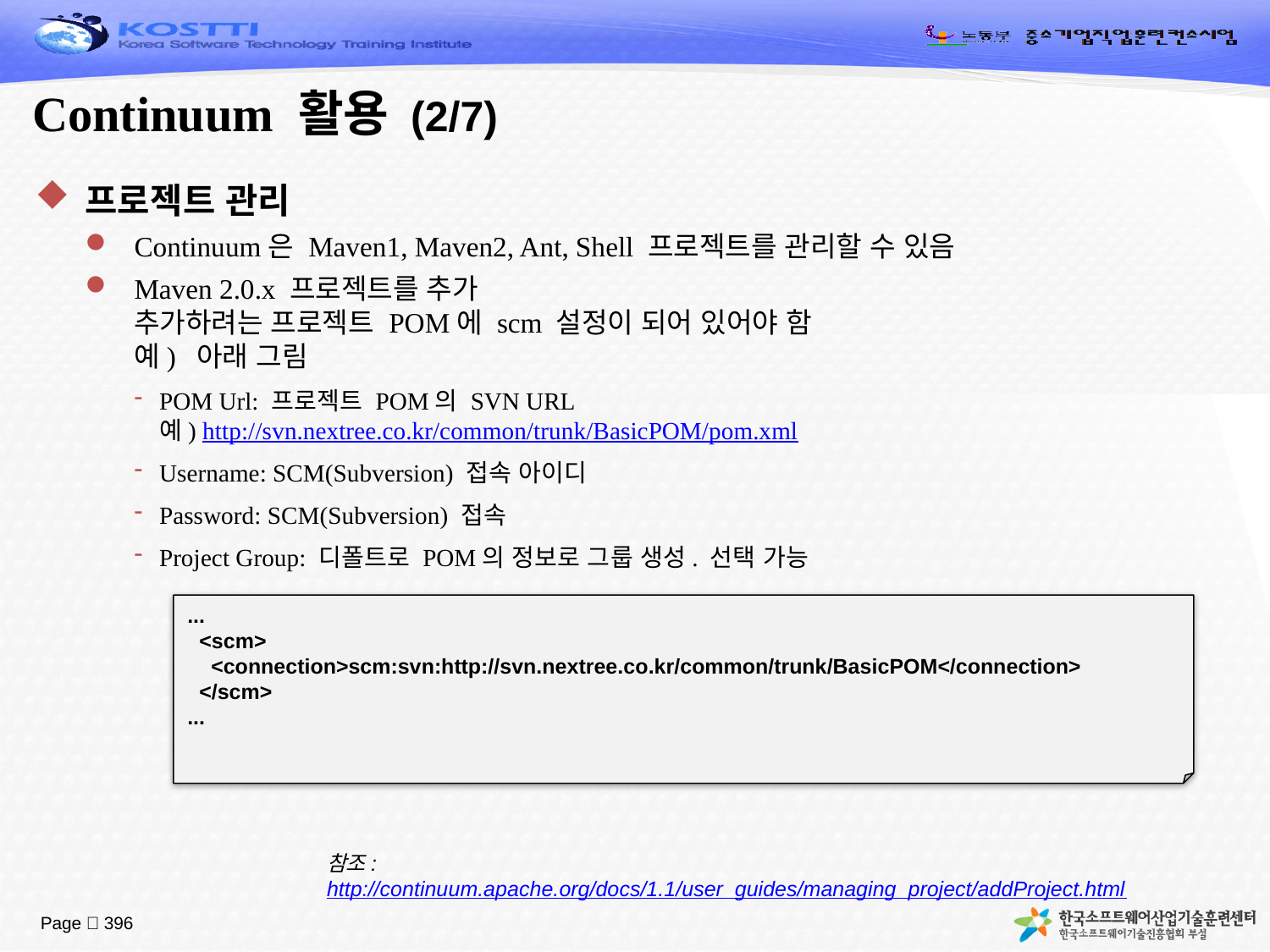

# Continuum 활용 (2/7)
프로젝트 관리
Continuum은 Maven1, Maven2, Ant, Shell 프로젝트를 관리할 수 있음
Maven 2.0.x 프로젝트를 추가
추가하려는 프로젝트 POM에 scm 설정이 되어 있어야 함
예)  아래 그림
POM Url: 프로젝트 POM의 SVN URL
예) http://svn.nextree.co.kr/common/trunk/BasicPOM/pom.xml
Username: SCM(Subversion) 접속 아이디
Password: SCM(Subversion) 접속
Project Group: 디폴트로 POM의 정보로 그룹 생성. 선택 가능
...
  <scm>
    <connection>scm:svn:http://svn.nextree.co.kr/common/trunk/BasicPOM</connection>
  </scm>
...
참조: http://continuum.apache.org/docs/1.1/user_guides/managing_project/addProject.html